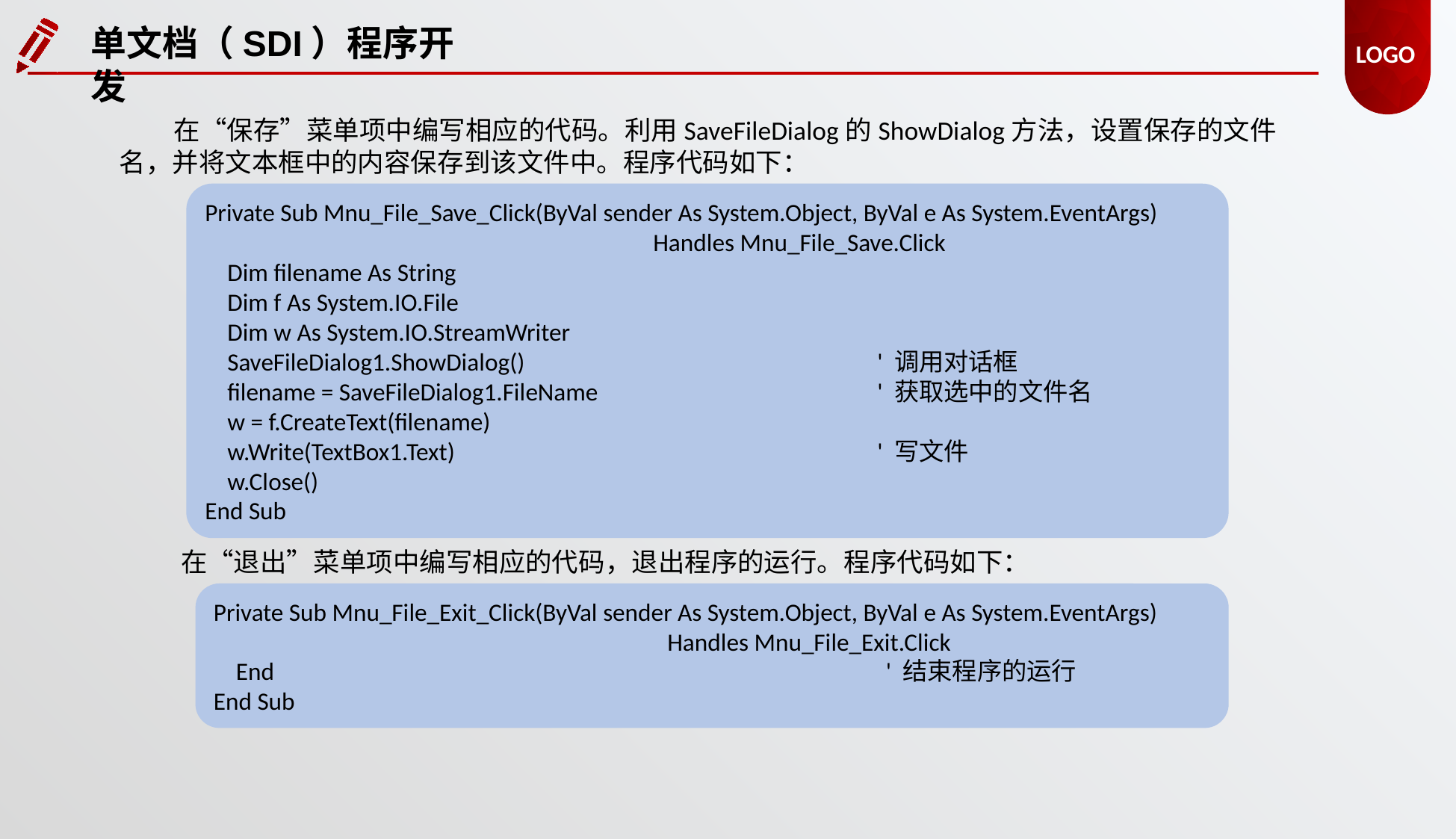

单文档（SDI）程序开发
在“保存”菜单项中编写相应的代码。利用SaveFileDialog的ShowDialog方法，设置保存的文件名，并将文本框中的内容保存到该文件中。程序代码如下：
Private Sub Mnu_File_Save_Click(ByVal sender As System.Object, ByVal e As System.EventArgs)
				Handles Mnu_File_Save.Click
    Dim filename As String
    Dim f As System.IO.File
    Dim w As System.IO.StreamWriter
    SaveFileDialog1.ShowDialog() 				' 调用对话框
    filename = SaveFileDialog1.FileName 			' 获取选中的文件名
    w = f.CreateText(filename)
    w.Write(TextBox1.Text) 				' 写文件
    w.Close()
End Sub
在“退出”菜单项中编写相应的代码，退出程序的运行。程序代码如下：
Private Sub Mnu_File_Exit_Click(ByVal sender As System.Object, ByVal e As System.EventArgs)
				 Handles Mnu_File_Exit.Click
    End 						' 结束程序的运行
End Sub